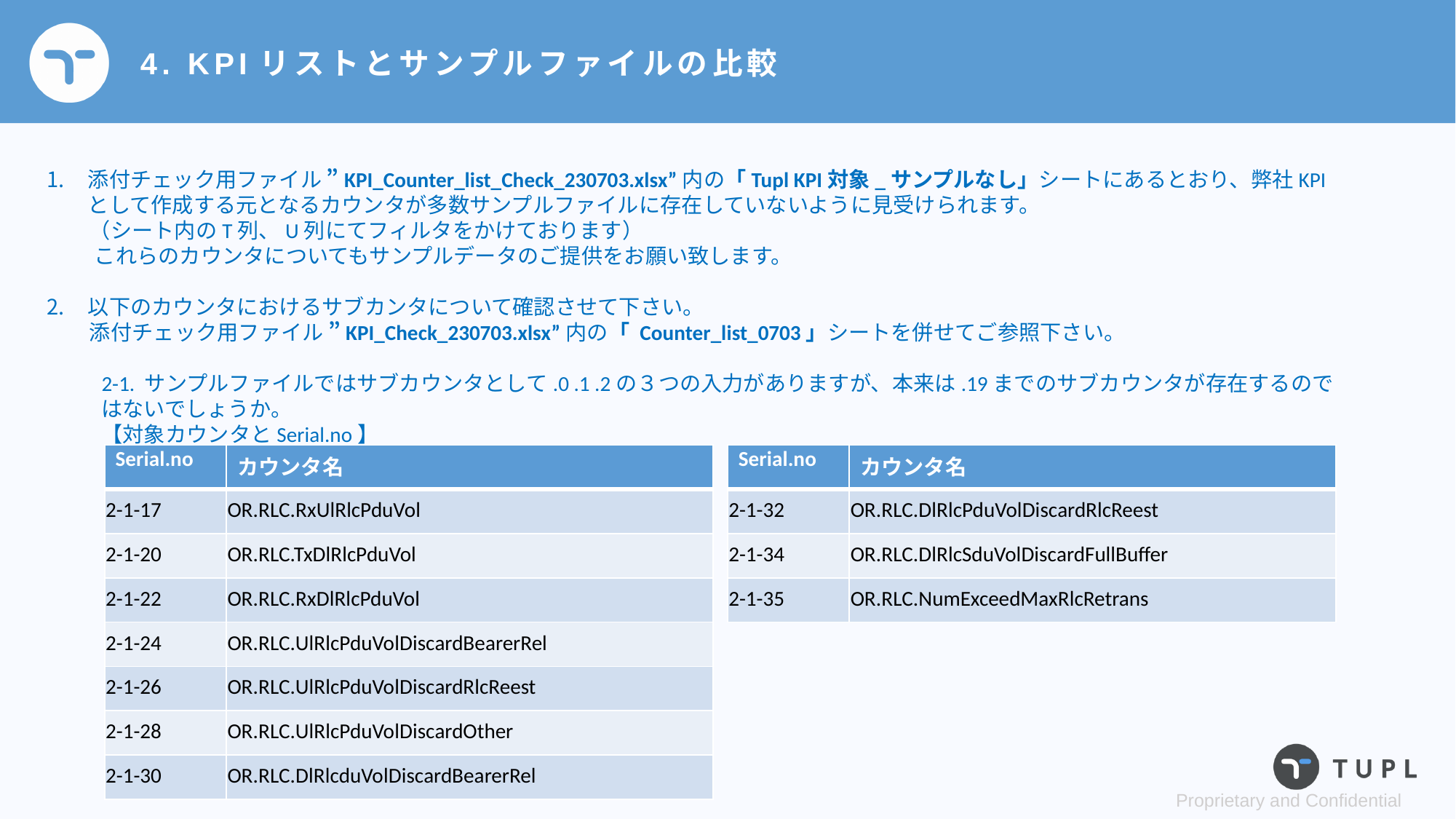

# 4. KPIリストとサンプルファイルの比較
添付チェック用ファイル ”KPI_Counter_list_Check_230703.xlsx”内の「Tupl KPI対象_サンプルなし」シートにあるとおり、弊社KPIとして作成する元となるカウンタが多数サンプルファイルに存在していないように見受けられます。
　　（シート内のT列、U列にてフィルタをかけております）
         これらのカウンタについてもサンプルデータのご提供をお願い致します。

以下のカウンタにおけるサブカンタについて確認させて下さい。
　　添付チェック用ファイル ”KPI_Check_230703.xlsx”内の「 Counter_list_0703」シートを併せてご参照下さい。

2-1. サンプルファイルではサブカウンタとして.0 .1 .2の３つの入力がありますが、本来は.19までのサブカウンタが存在するのではないでしょうか。
【対象カウンタとSerial.no】

| Serial.no | カウンタ名 |
| --- | --- |
| 2-1-17 | OR.RLC.RxUlRlcPduVol |
| 2-1-20 | OR.RLC.TxDlRlcPduVol |
| 2-1-22 | OR.RLC.RxDlRlcPduVol |
| 2-1-24 | OR.RLC.UlRlcPduVolDiscardBearerRel |
| 2-1-26 | OR.RLC.UlRlcPduVolDiscardRlcReest |
| 2-1-28 | OR.RLC.UlRlcPduVolDiscardOther |
| 2-1-30 | OR.RLC.DlRlcduVolDiscardBearerRel |
| Serial.no | カウンタ名 |
| --- | --- |
| 2-1-32 | OR.RLC.DlRlcPduVolDiscardRlcReest |
| 2-1-34 | OR.RLC.DlRlcSduVolDiscardFullBuffer |
| 2-1-35 | OR.RLC.NumExceedMaxRlcRetrans |